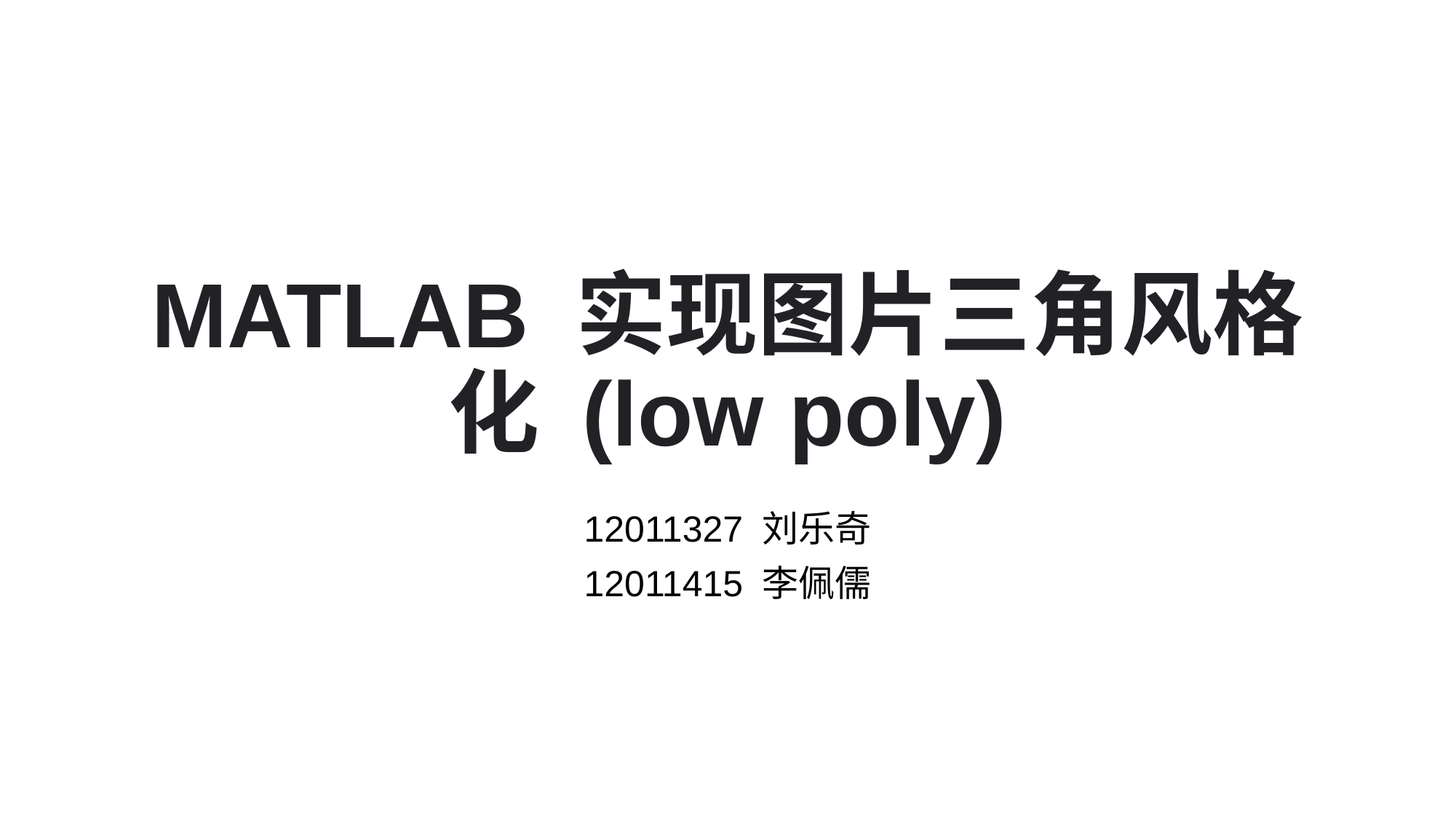

# MATLAB 实现图片三角风格化 (low poly)
12011327 刘乐奇
12011415 李佩儒